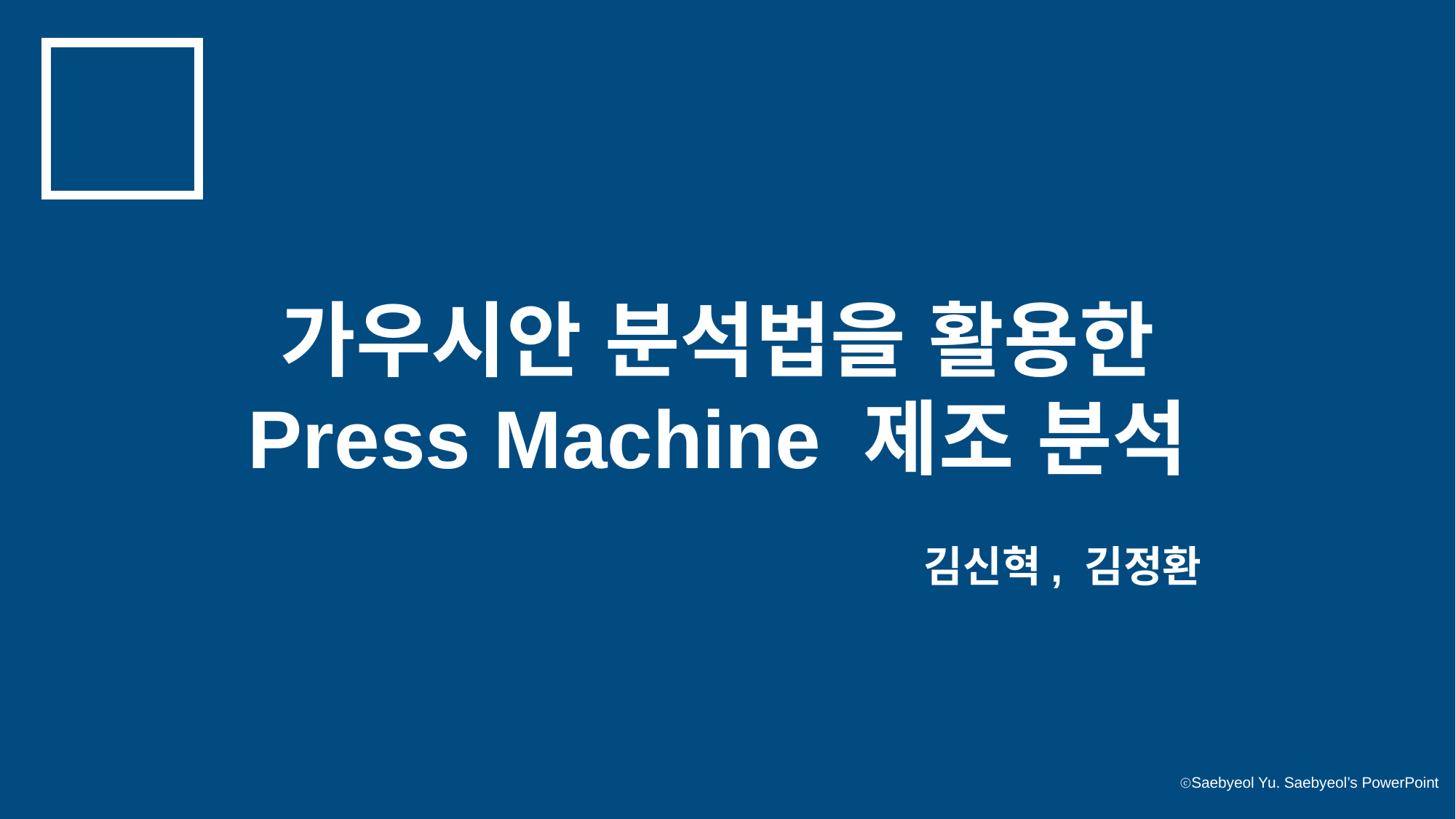

가우시안 분석법을 활용한
Press Machine 제조 분석
김신혁, 김정환